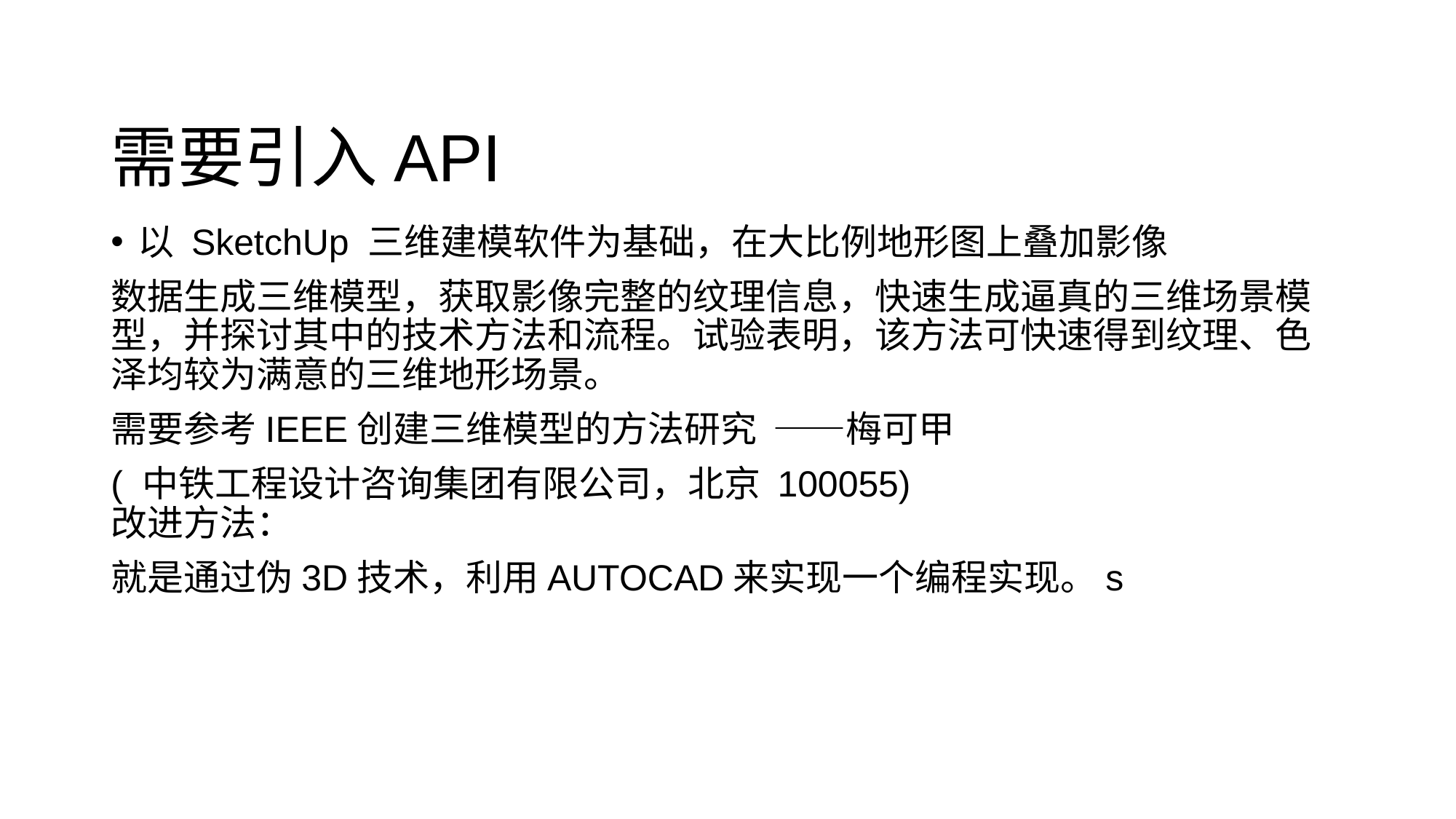

# 需要引入API
以 SketchUp 三维建模软件为基础，在大比例地形图上叠加影像
数据生成三维模型，获取影像完整的纹理信息，快速生成逼真的三维场景模型，并探讨其中的技术方法和流程。试验表明，该方法可快速得到纹理、色泽均较为满意的三维地形场景。
需要参考IEEE创建三维模型的方法研究  ——梅可甲
( 中铁工程设计咨询集团有限公司，北京 100055)
改进方法：
就是通过伪3D技术，利用AUTOCAD来实现一个编程实现。s